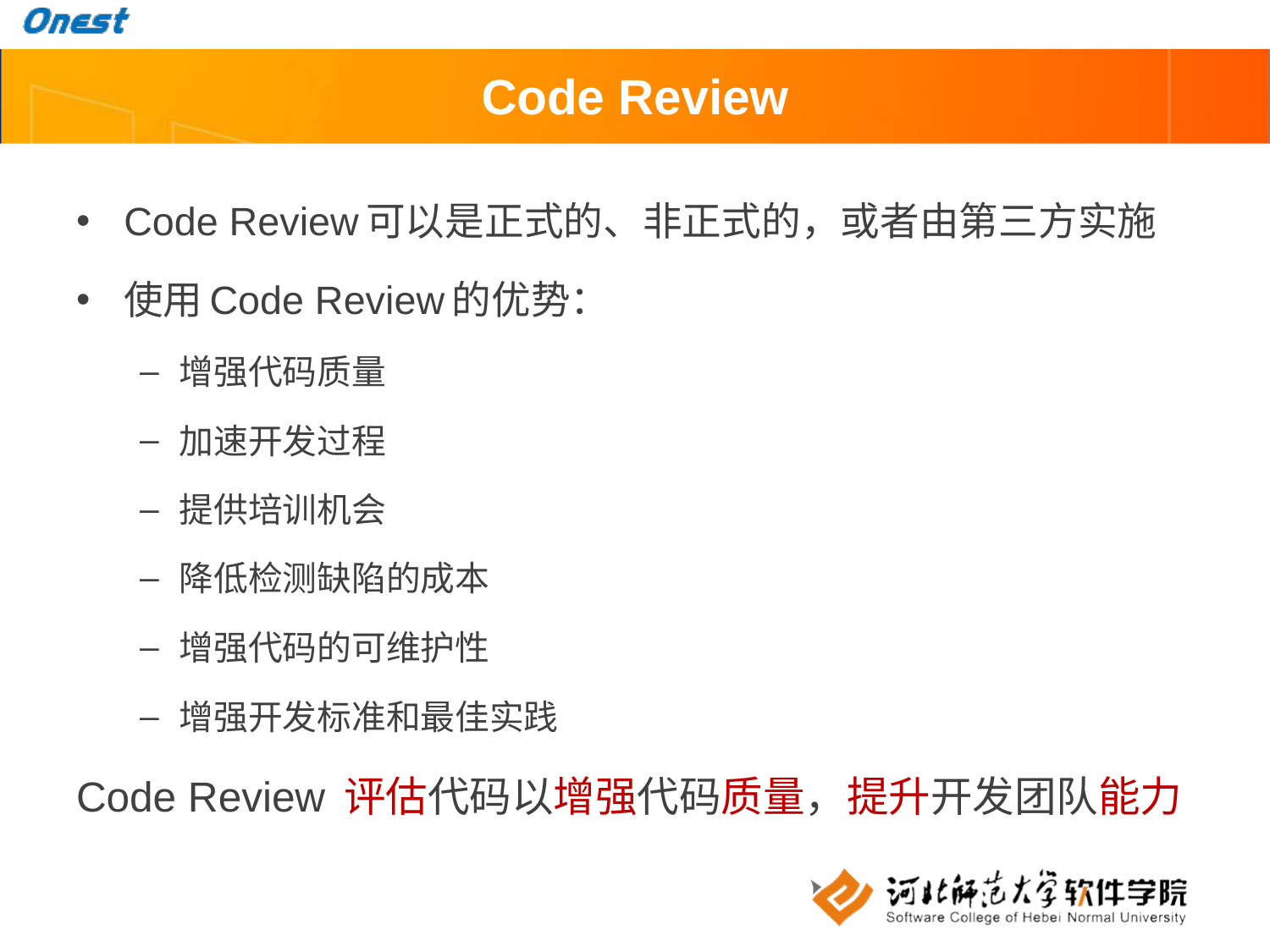

# Code Review
Code Review可以是正式的、非正式的，或者由第三方实施
使用Code Review的优势：
增强代码质量
加速开发过程
提供培训机会
降低检测缺陷的成本
增强代码的可维护性
增强开发标准和最佳实践
Code Review 评估代码以增强代码质量，提升开发团队能力